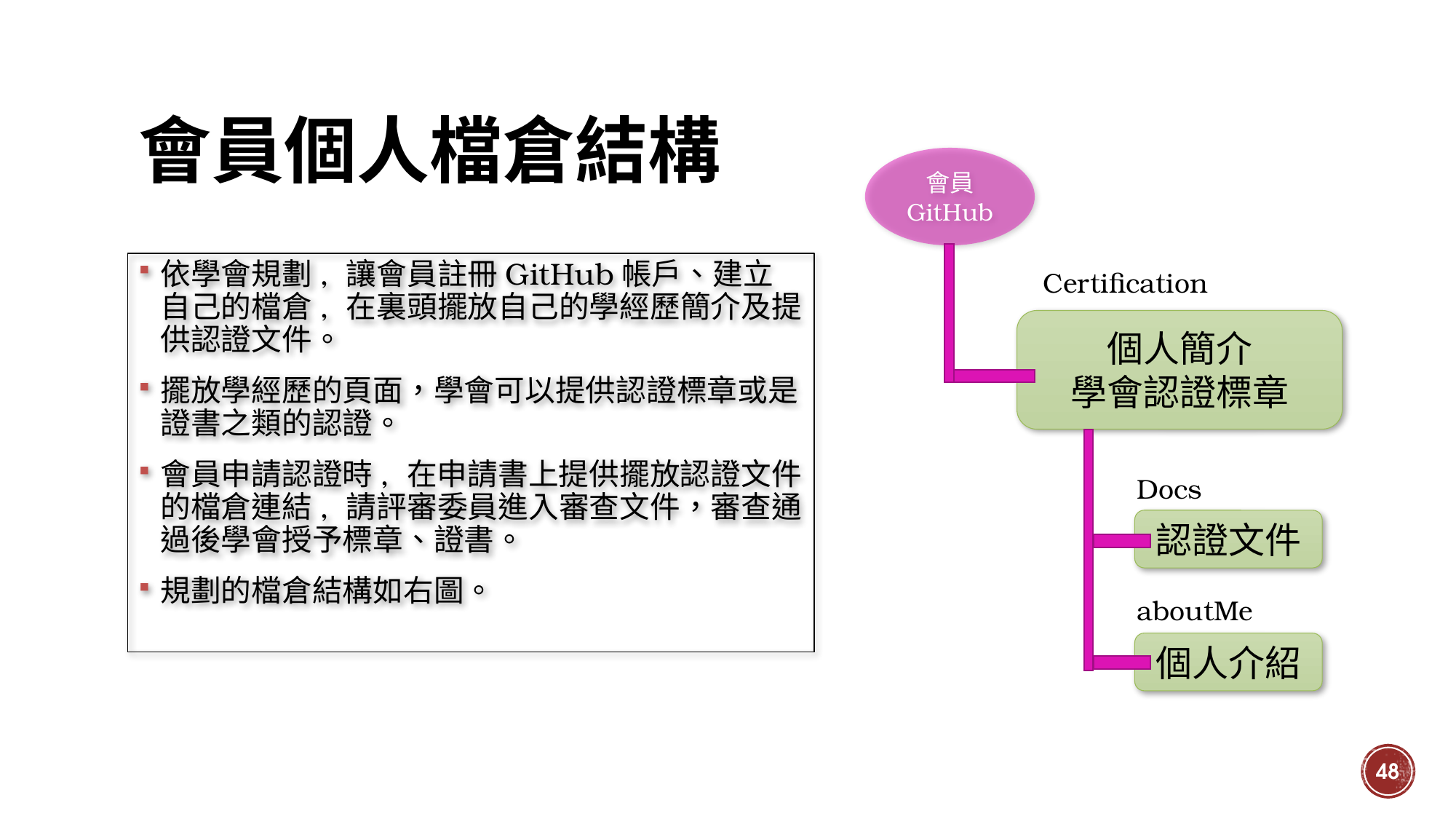

# 會員個人檔倉結構
會員
GitHub

Certification
個人簡介
學會認證標章

Docs
認證文件

aboutMe
個人介紹

依學會規劃, 讓會員註冊GitHub帳戶、建立自己的檔倉, 在裏頭擺放自己的學經歷簡介及提供認證文件。
擺放學經歷的頁面，學會可以提供認證標章或是證書之類的認證。
會員申請認證時, 在申請書上提供擺放認證文件的檔倉連結, 請評審委員進入審查文件，審查通過後學會授予標章、證書。
規劃的檔倉結構如右圖。
48